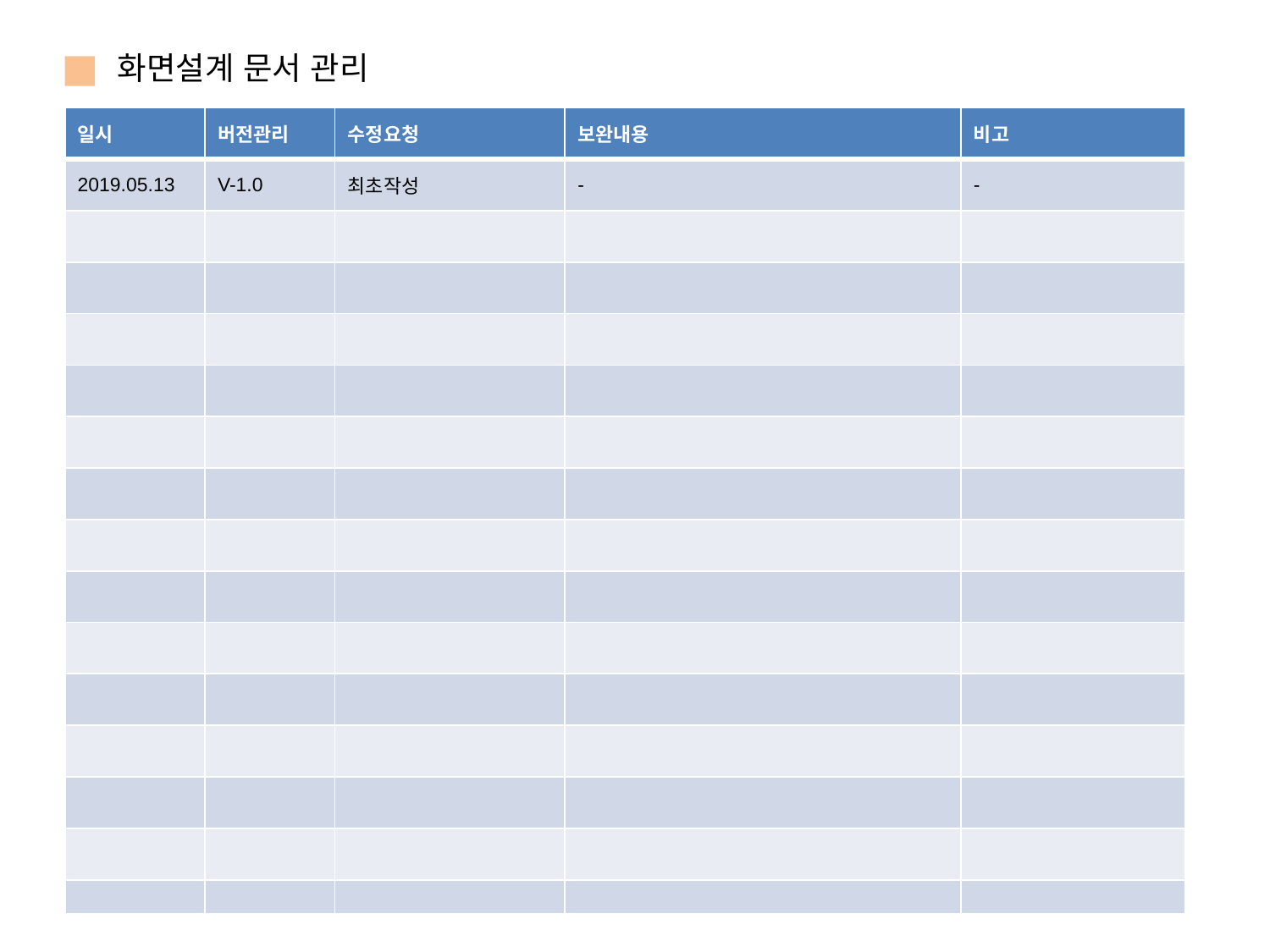

화면설계 문서 관리

| 일시 | 버전관리 | 수정요청 | 보완내용 | 비고 |
| --- | --- | --- | --- | --- |
| 2019.05.13 | V-1.0 | 최초작성 | - | - |
|  |  |  |  |  |
|  |  |  |  |  |
|  |  |  |  |  |
|  |  |  |  |  |
|  |  |  |  |  |
|  |  |  |  |  |
|  |  |  |  |  |
|  |  |  |  |  |
|  |  |  |  |  |
|  |  |  |  |  |
|  |  |  |  |  |
|  |  |  |  |  |
|  |  |  |  |  |
|  |  |  |  |  |